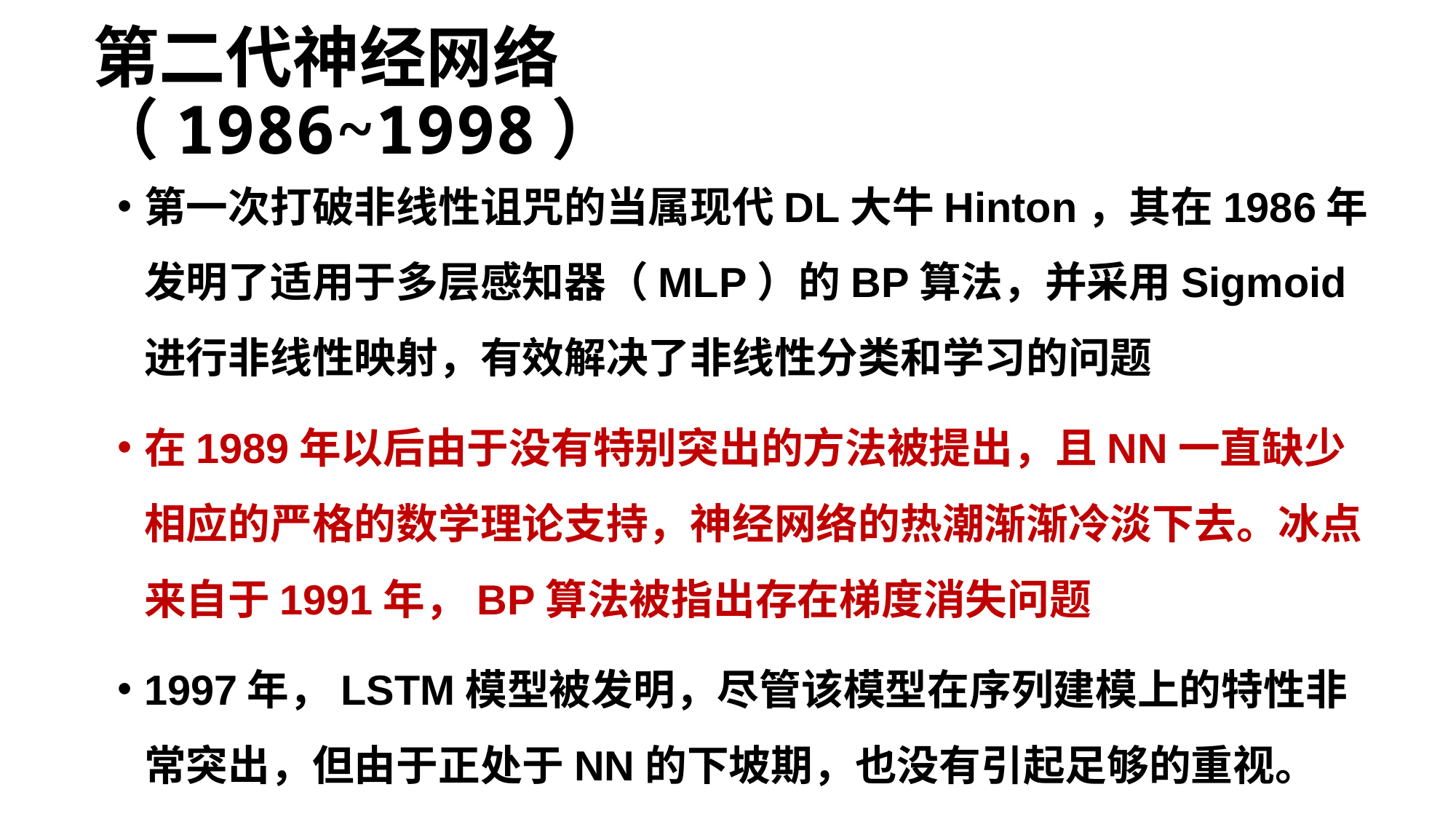

第二代神经网络（1986~1998）
第一次打破非线性诅咒的当属现代DL大牛Hinton，其在1986年发明了适用于多层感知器（MLP）的BP算法，并采用Sigmoid进行非线性映射，有效解决了非线性分类和学习的问题
在1989年以后由于没有特别突出的方法被提出，且NN一直缺少相应的严格的数学理论支持，神经网络的热潮渐渐冷淡下去。冰点来自于1991年，BP算法被指出存在梯度消失问题
1997年，LSTM模型被发明，尽管该模型在序列建模上的特性非常突出，但由于正处于NN的下坡期，也没有引起足够的重视。